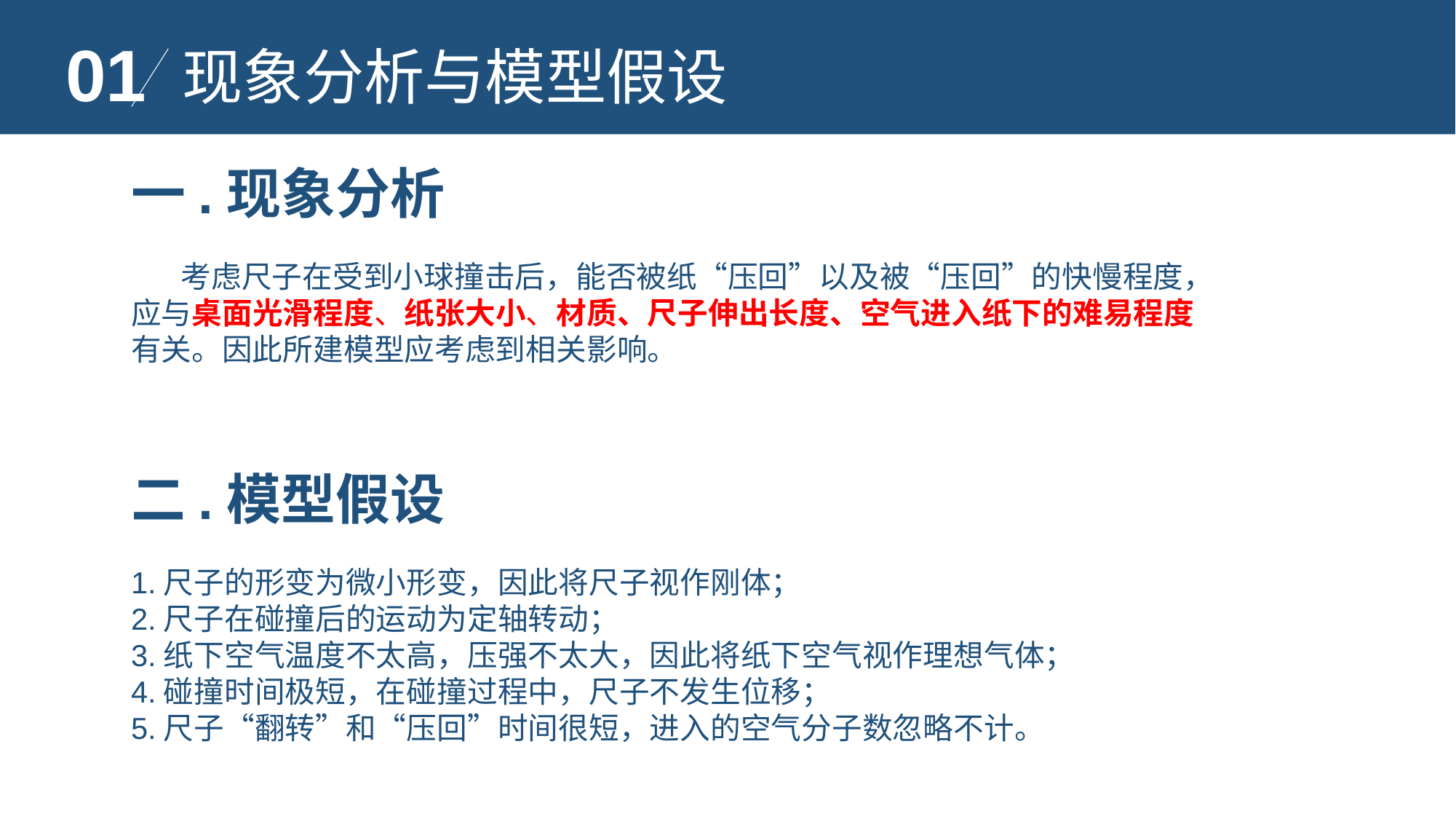

01
现象分析与模型假设
一.现象分析

       考虑尺子在受到小球撞击后，能否被纸“压回”以及被“压回”的快慢程度，应与桌面光滑程度、纸张大小、材质、尺子伸出长度、空气进入纸下的难易程度有关。因此所建模型应考虑到相关影响。

二.模型假设

1.尺子的形变为微小形变，因此将尺子视作刚体；
2.尺子在碰撞后的运动为定轴转动；
3.纸下空气温度不太高，压强不太大，因此将纸下空气视作理想气体；
4.碰撞时间极短，在碰撞过程中，尺子不发生位移；
5.尺子“翻转”和“压回”时间很短，进入的空气分子数忽略不计。